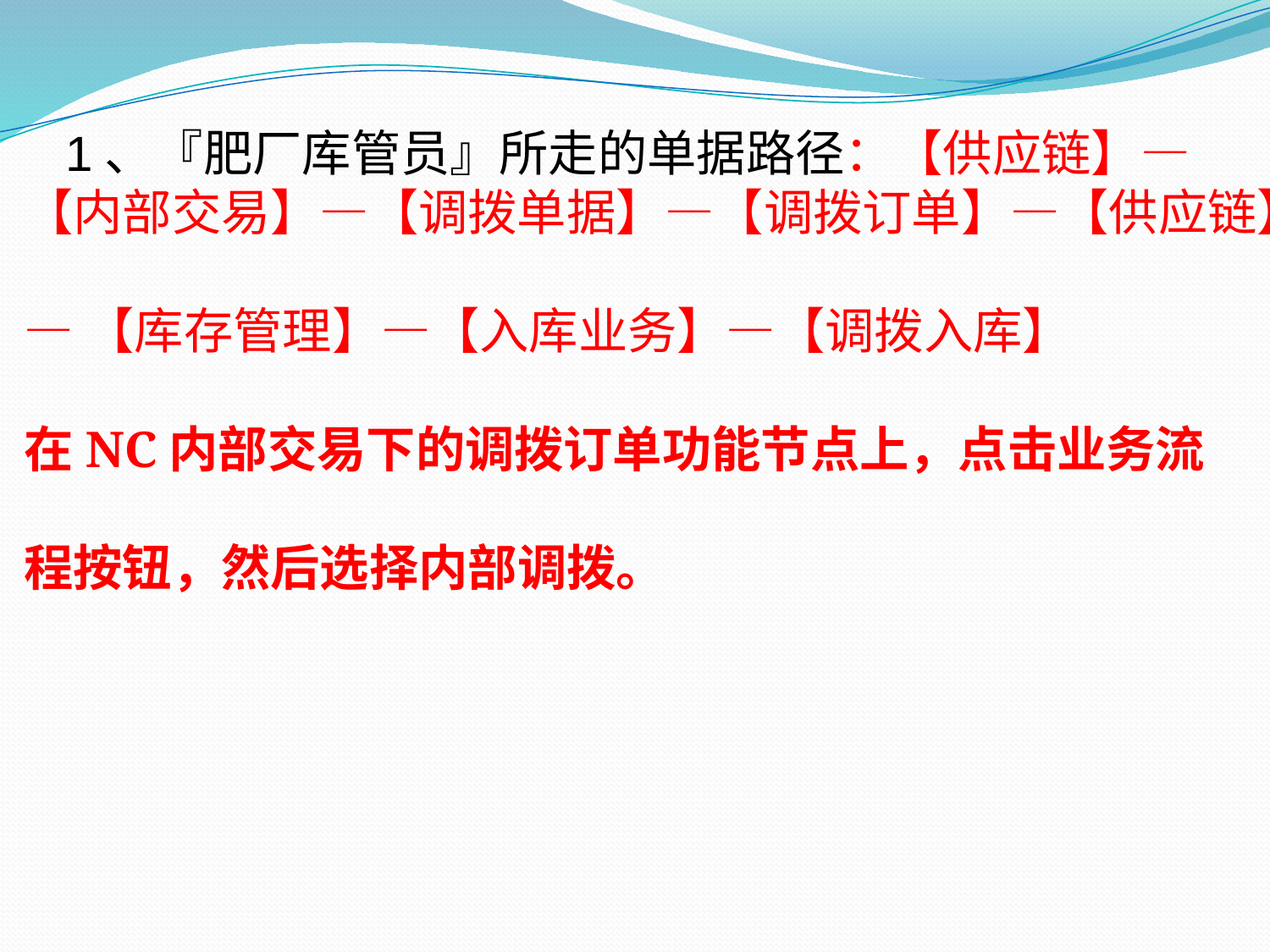

1、『肥厂库管员』所走的单据路径：【供应链】—
【内部交易】—【调拨单据】—【调拨订单】—【供应链】

—【库存管理】—【入库业务】—【调拨入库】

在NC内部交易下的调拨订单功能节点上，点击业务流

程按钮，然后选择内部调拨。